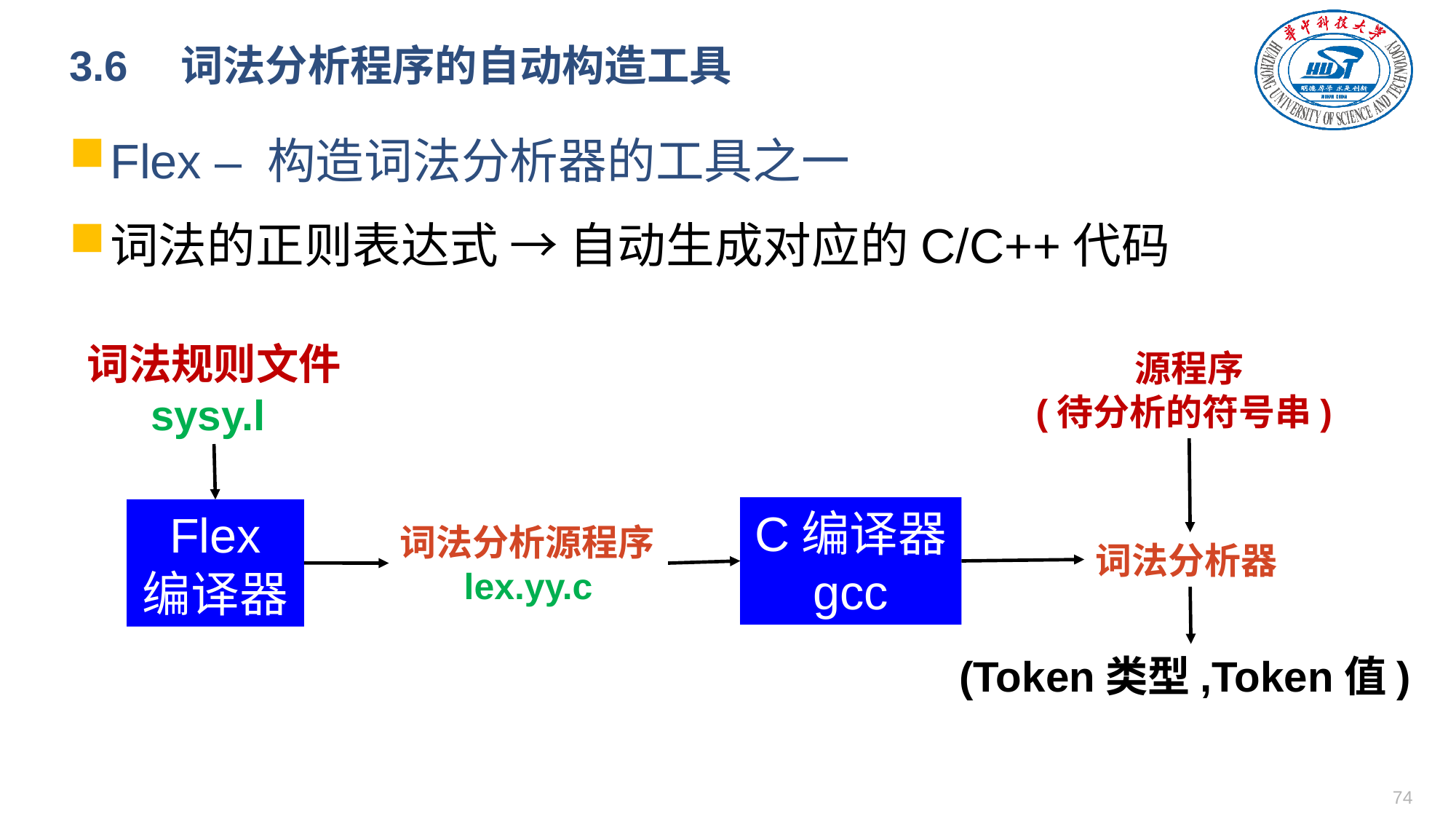

# 3.6　词法分析程序的自动构造工具
Flex – 构造词法分析器的工具之一
词法的正则表达式 → 自动生成对应的C/C++代码
词法规则文件
sysy.l
源程序
(待分析的符号串)
C编译器
gcc
Flex
编译器
词法分析源程序lex.yy.c
词法分析器
(Token类型,Token值)
74